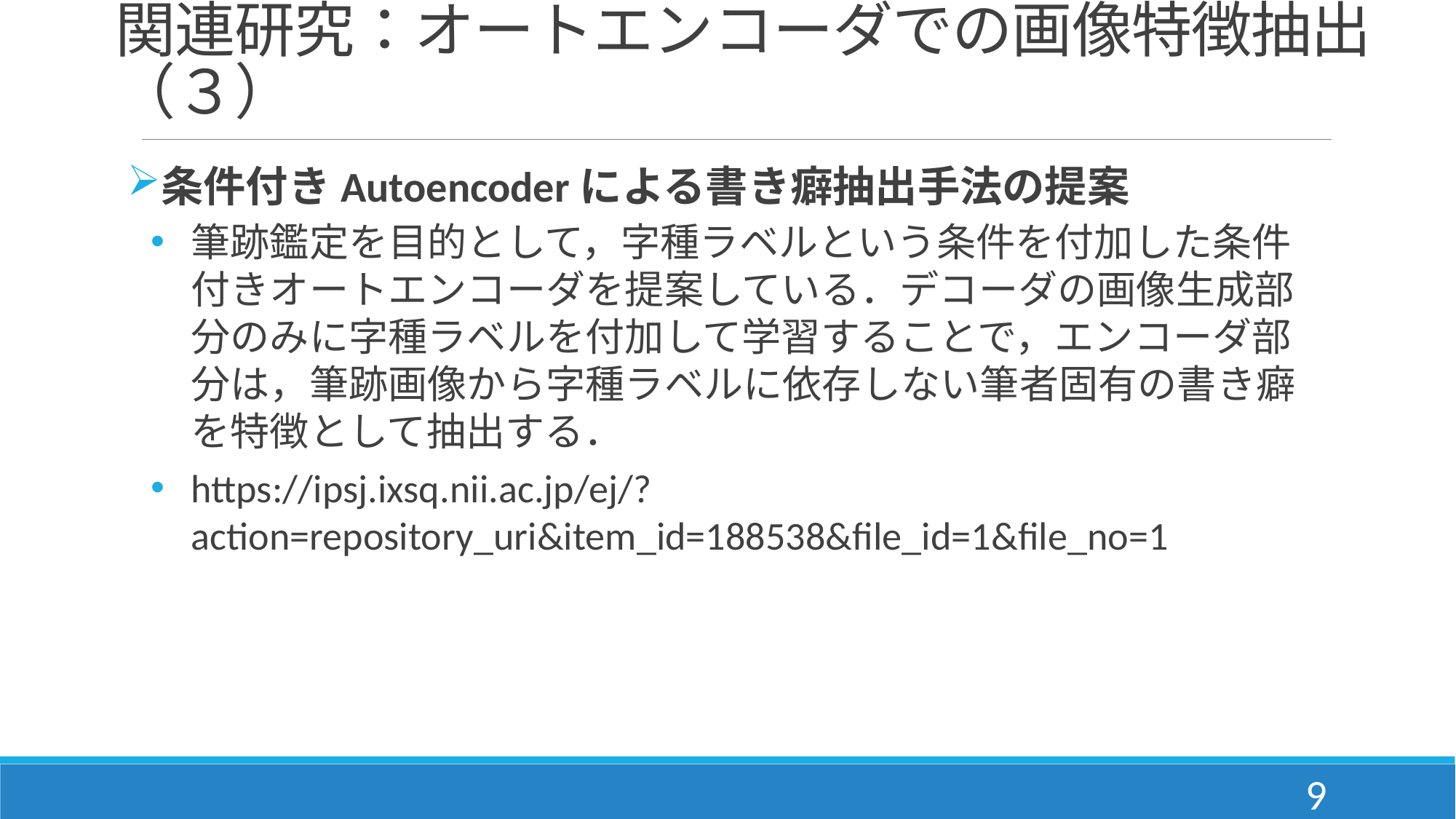

# 関連研究：オートエンコーダでの画像特徴抽出（３）
条件付きAutoencoderによる書き癖抽出手法の提案
筆跡鑑定を目的として，字種ラベルという条件を付加した条件付きオートエンコーダを提案している．デコーダの画像生成部分のみに字種ラベルを付加して学習することで，エンコーダ部分は，筆跡画像から字種ラベルに依存しない筆者固有の書き癖を特徴として抽出する．
https://ipsj.ixsq.nii.ac.jp/ej/?action=repository_uri&item_id=188538&file_id=1&file_no=1

9